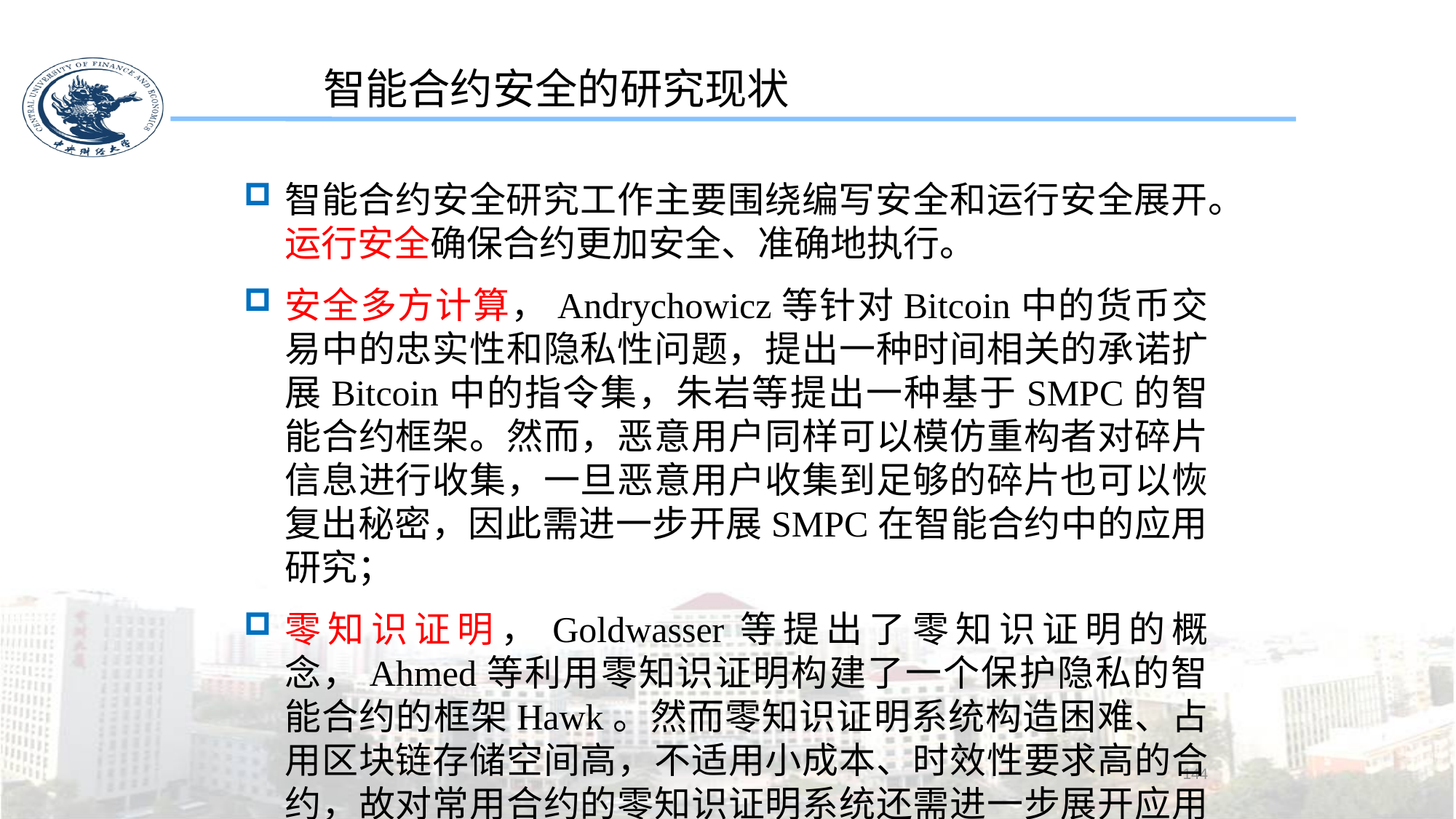

智能合约安全的研究现状
智能合约安全研究工作主要围绕编写安全和运行安全展开。运行安全确保合约更加安全、准确地执行。
安全多方计算，Andrychowicz等针对Bitcoin中的货币交易中的忠实性和隐私性问题，提出一种时间相关的承诺扩展Bitcoin中的指令集，朱岩等提出一种基于SMPC的智能合约框架。然而，恶意用户同样可以模仿重构者对碎片信息进行收集，一旦恶意用户收集到足够的碎片也可以恢复出秘密，因此需进一步开展SMPC在智能合约中的应用研究；
零知识证明，Goldwasser等提出了零知识证明的概念，Ahmed等利用零知识证明构建了一个保护隐私的智能合约的框架Hawk。然而零知识证明系统构造困难、占用区块链存储空间高，不适用小成本、时效性要求高的合约，故对常用合约的零知识证明系统还需进一步展开应用研究。

144